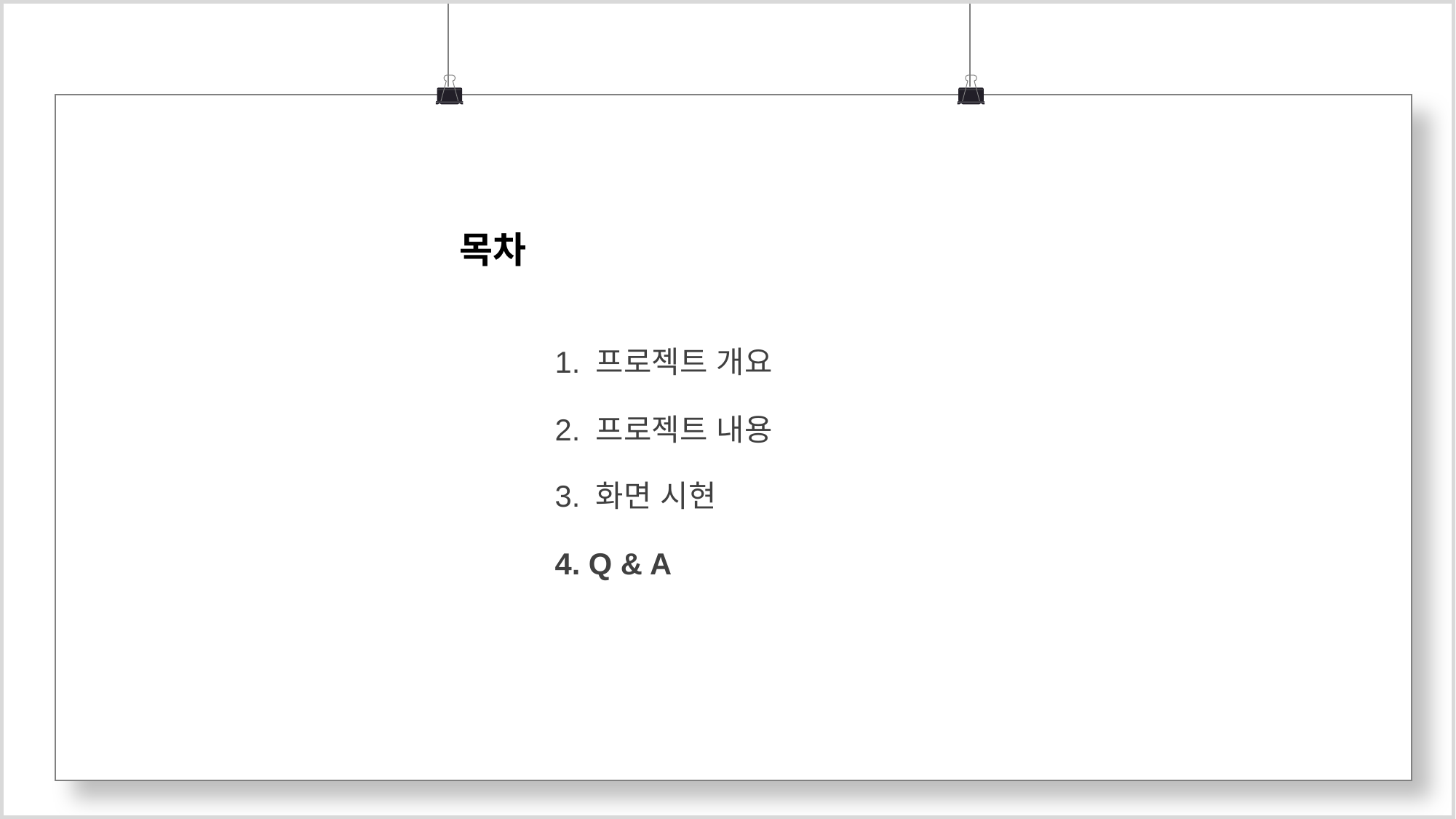

목차
1. 프로젝트 개요
2. 프로젝트 내용
3. 화면 시현
4. Q & A